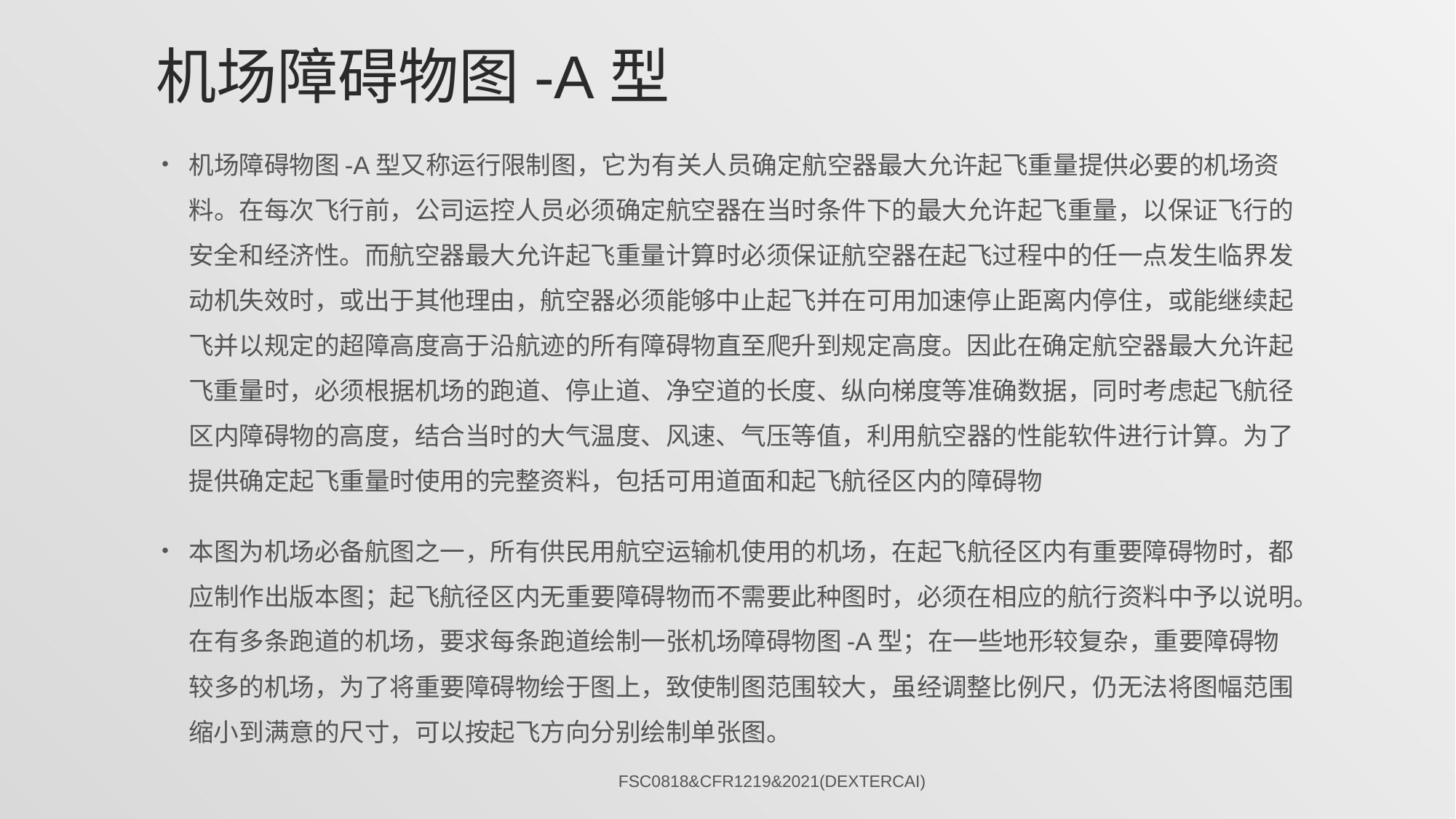

# 机场障碍物图-A型
机场障碍物图-A型又称运行限制图，它为有关人员确定航空器最大允许起飞重量提供必要的机场资料。在每次飞行前，公司运控人员必须确定航空器在当时条件下的最大允许起飞重量，以保证飞行的安全和经济性。而航空器最大允许起飞重量计算时必须保证航空器在起飞过程中的任一点发生临界发动机失效时，或出于其他理由，航空器必须能够中止起飞并在可用加速停止距离内停住，或能继续起飞并以规定的超障高度高于沿航迹的所有障碍物直至爬升到规定高度。因此在确定航空器最大允许起飞重量时，必须根据机场的跑道、停止道、净空道的长度、纵向梯度等准确数据，同时考虑起飞航径区内障碍物的高度，结合当时的大气温度、风速、气压等值，利用航空器的性能软件进行计算。为了提供确定起飞重量时使用的完整资料，包括可用道面和起飞航径区内的障碍物
本图为机场必备航图之一，所有供民用航空运输机使用的机场，在起飞航径区内有重要障碍物时，都应制作出版本图；起飞航径区内无重要障碍物而不需要此种图时，必须在相应的航行资料中予以说明。在有多条跑道的机场，要求每条跑道绘制一张机场障碍物图-A型；在一些地形较复杂，重要障碍物较多的机场，为了将重要障碍物绘于图上，致使制图范围较大，虽经调整比例尺，仍无法将图幅范围缩小到满意的尺寸，可以按起飞方向分别绘制单张图。
FSC0818&CFR1219&2021(DexterCai)